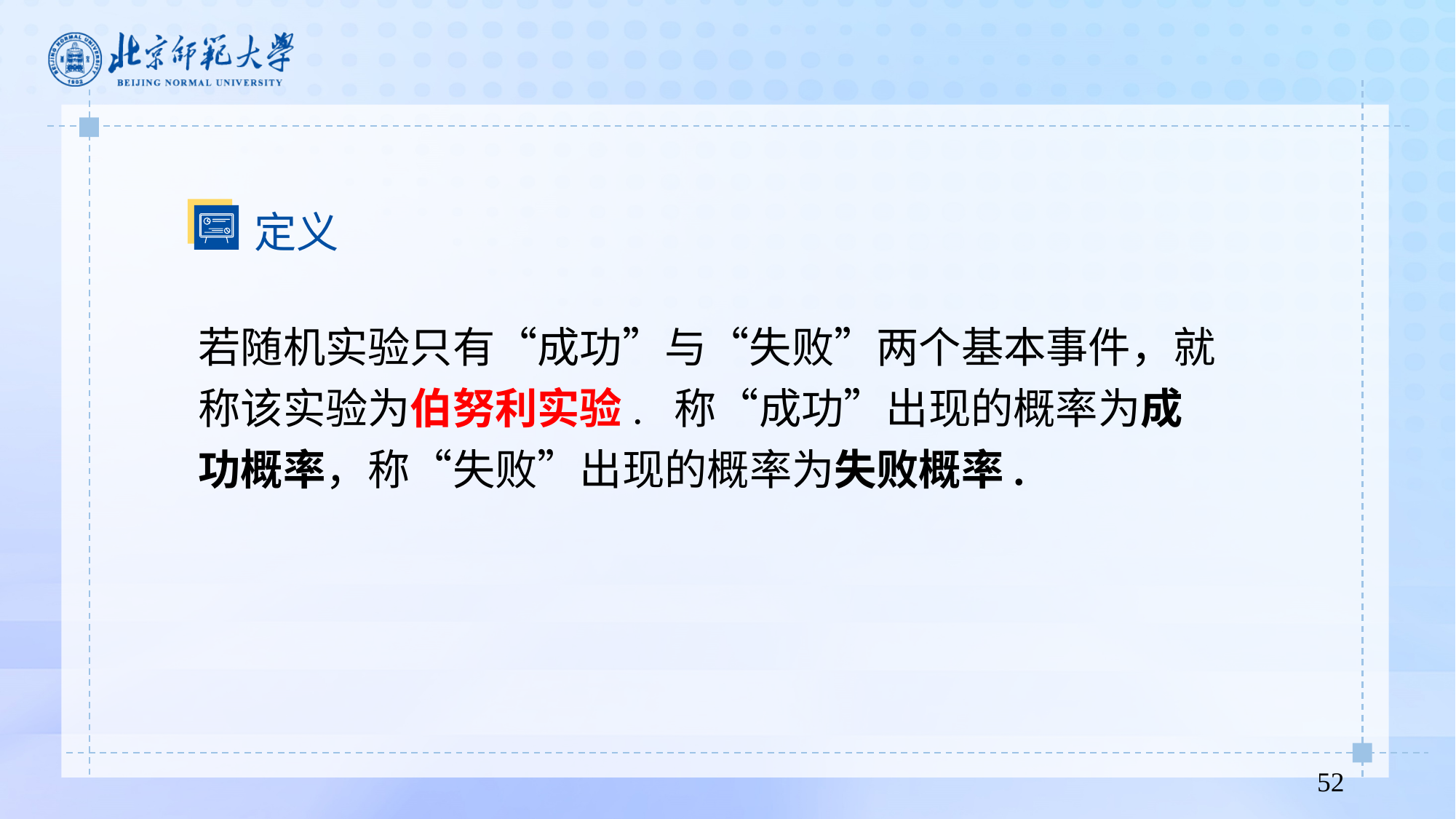

定义
若随机实验只有“成功”与“失败”两个基本事件，就称该实验为伯努利实验.  称“成功”出现的概率为成功概率，称“失败”出现的概率为失败概率.
52